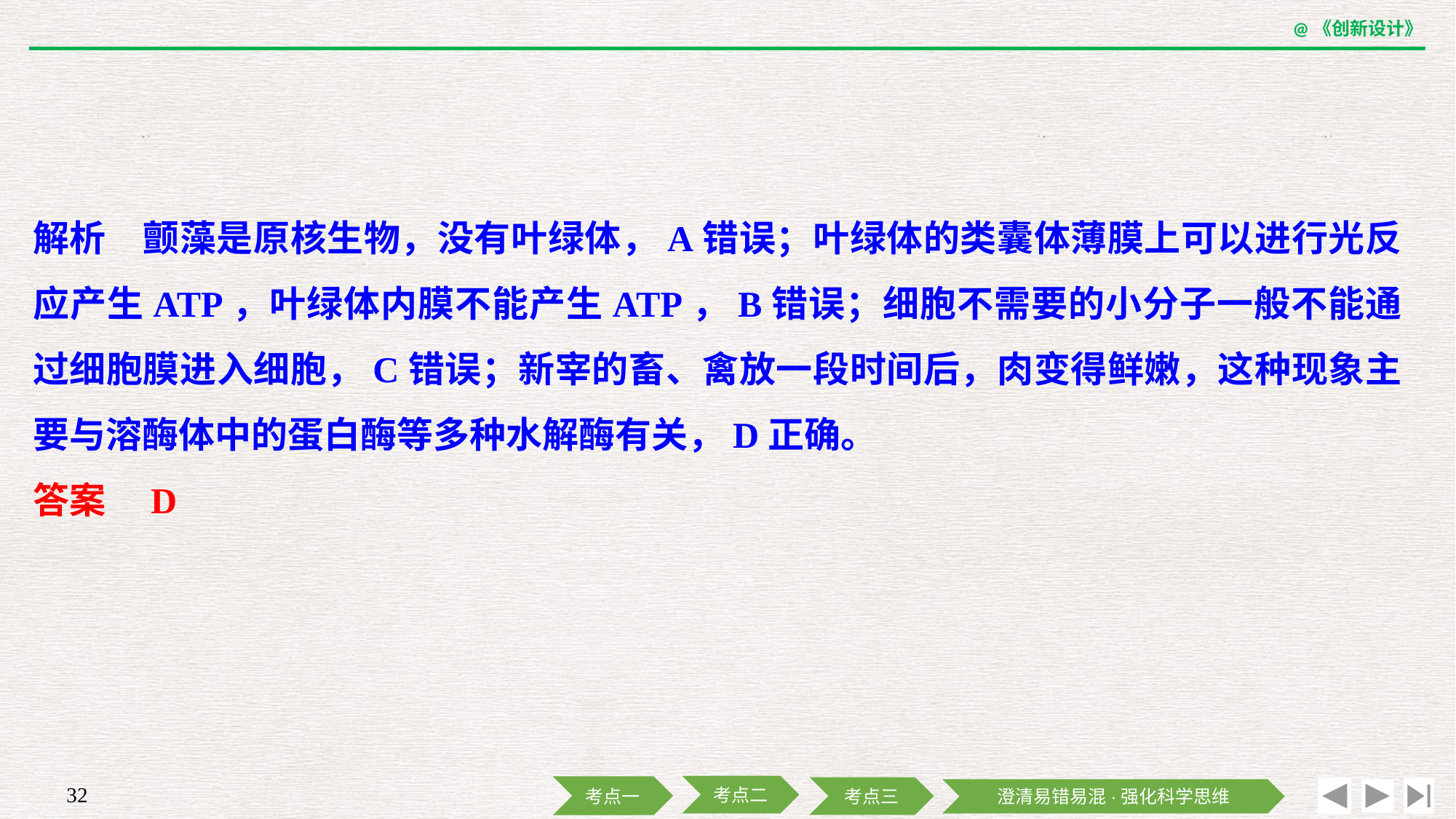

解析　颤藻是原核生物，没有叶绿体，A错误；叶绿体的类囊体薄膜上可以进行光反应产生ATP，叶绿体内膜不能产生ATP，B错误；细胞不需要的小分子一般不能通过细胞膜进入细胞，C错误；新宰的畜、禽放一段时间后，肉变得鲜嫩，这种现象主要与溶酶体中的蛋白酶等多种水解酶有关，D正确。
答案　D